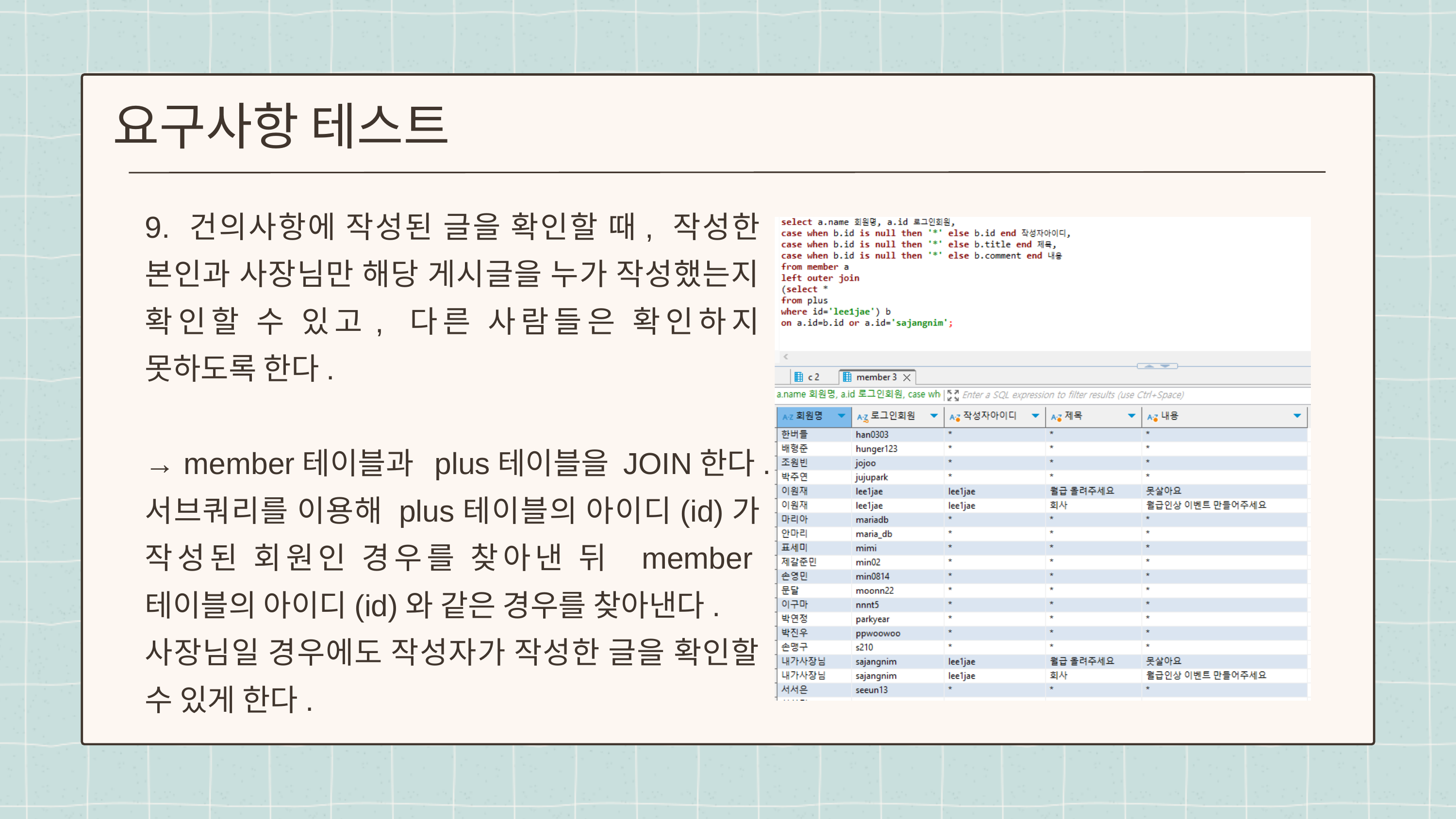

요구사항 테스트

9. 건의사항에 작성된 글을 확인할 때, 작성한 본인과 사장님만 해당 게시글을 누가 작성했는지 확인할 수 있고, 다른 사람들은 확인하지 못하도록 한다.

→ member테이블과  plus테이블을 JOIN한다.
서브쿼리를 이용해 plus테이블의 아이디(id)가 작성된 회원인 경우를 찾아낸 뒤  member테이블의 아이디(id)와 같은 경우를 찾아낸다.
사장님일 경우에도 작성자가 작성한 글을 확인할 수 있게 한다.